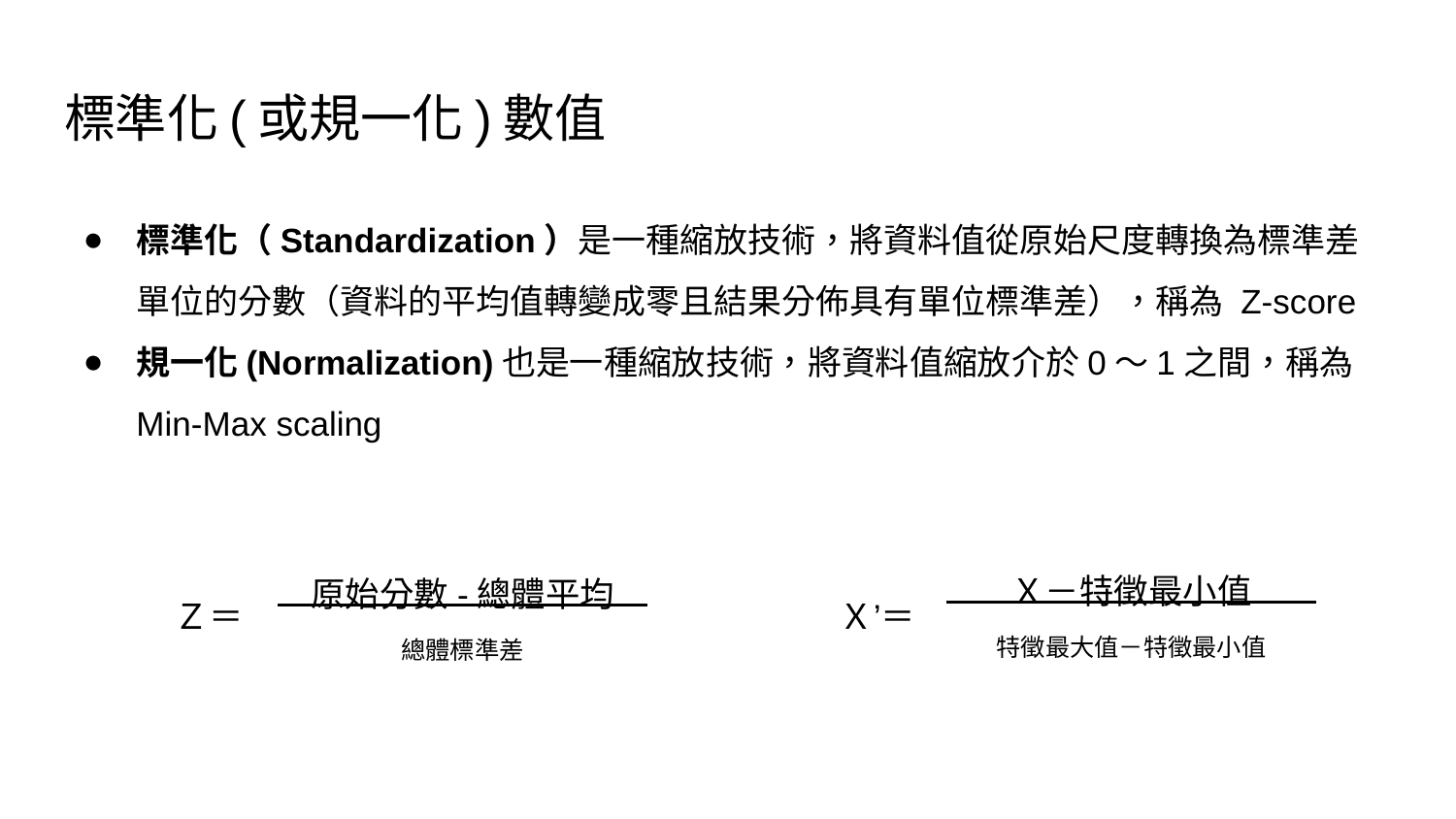

# 標準化(或規一化)數值
標準化（Standardization）是一種縮放技術，將資料值從原始尺度轉換為標準差單位的分數（資料的平均值轉變成零且結果分佈具有單位標準差），稱為 Z-score
規一化(Normalization)也是一種縮放技術，將資料值縮放介於0～1之間，稱為 Min-Max scaling
Ｘ－特徵最小值
原始分數-總體平均
Ｚ＝
Ｘ’＝
特徵最大值－特徵最小值
總體標準差